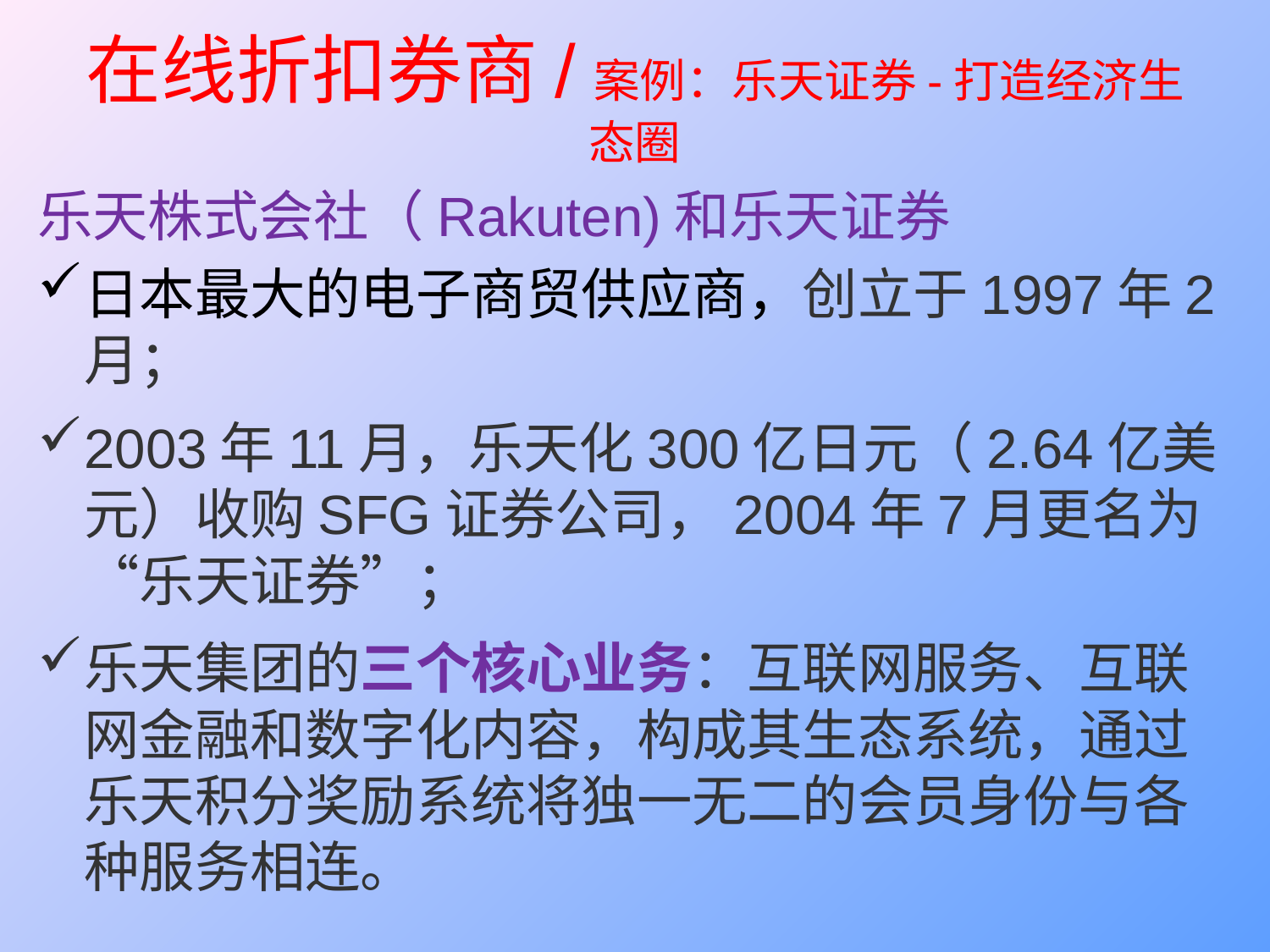

# 在线折扣券商/案例：乐天证券-打造经济生态圈
乐天株式会社（Rakuten)和乐天证券
日本最大的电子商贸供应商，创立于1997年2月；
2003年11月，乐天化300亿日元（2.64亿美元）收购SFG证券公司，2004年7月更名为“乐天证券”；
乐天集团的三个核心业务：互联网服务、互联网金融和数字化内容，构成其生态系统，通过乐天积分奖励系统将独一无二的会员身份与各种服务相连。